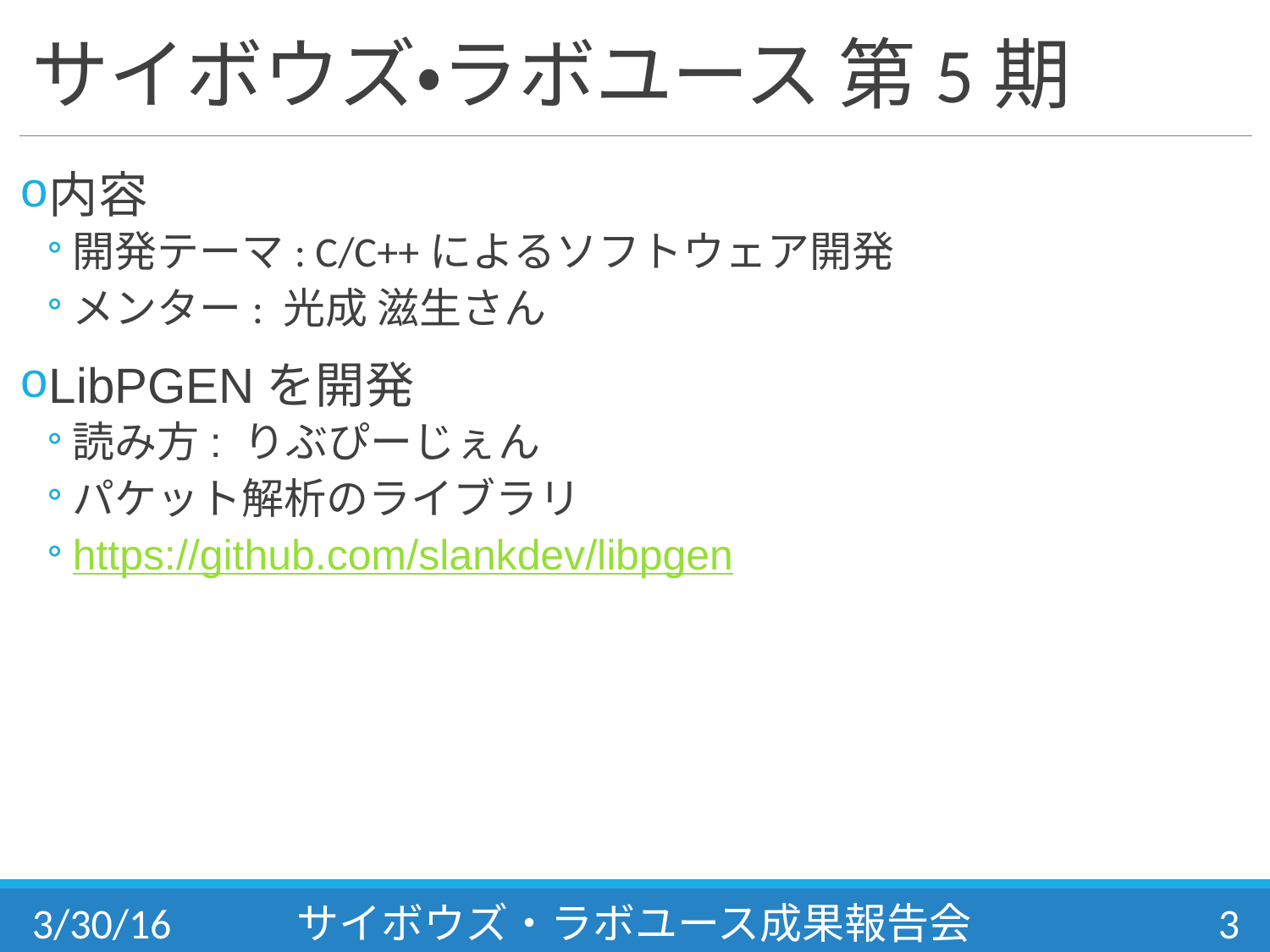

# サイボウズ・ラボユース 第5期
内容
開発テーマ: C/C++によるソフトウェア開発
メンター: 光成 滋生さん
LibPGENを開発
読み方: りぶぴーじぇん
パケット解析のライブラリ
https://github.com/slankdev/libpgen

3/30/16
サイボウズ・ラボユース成果報告会
3